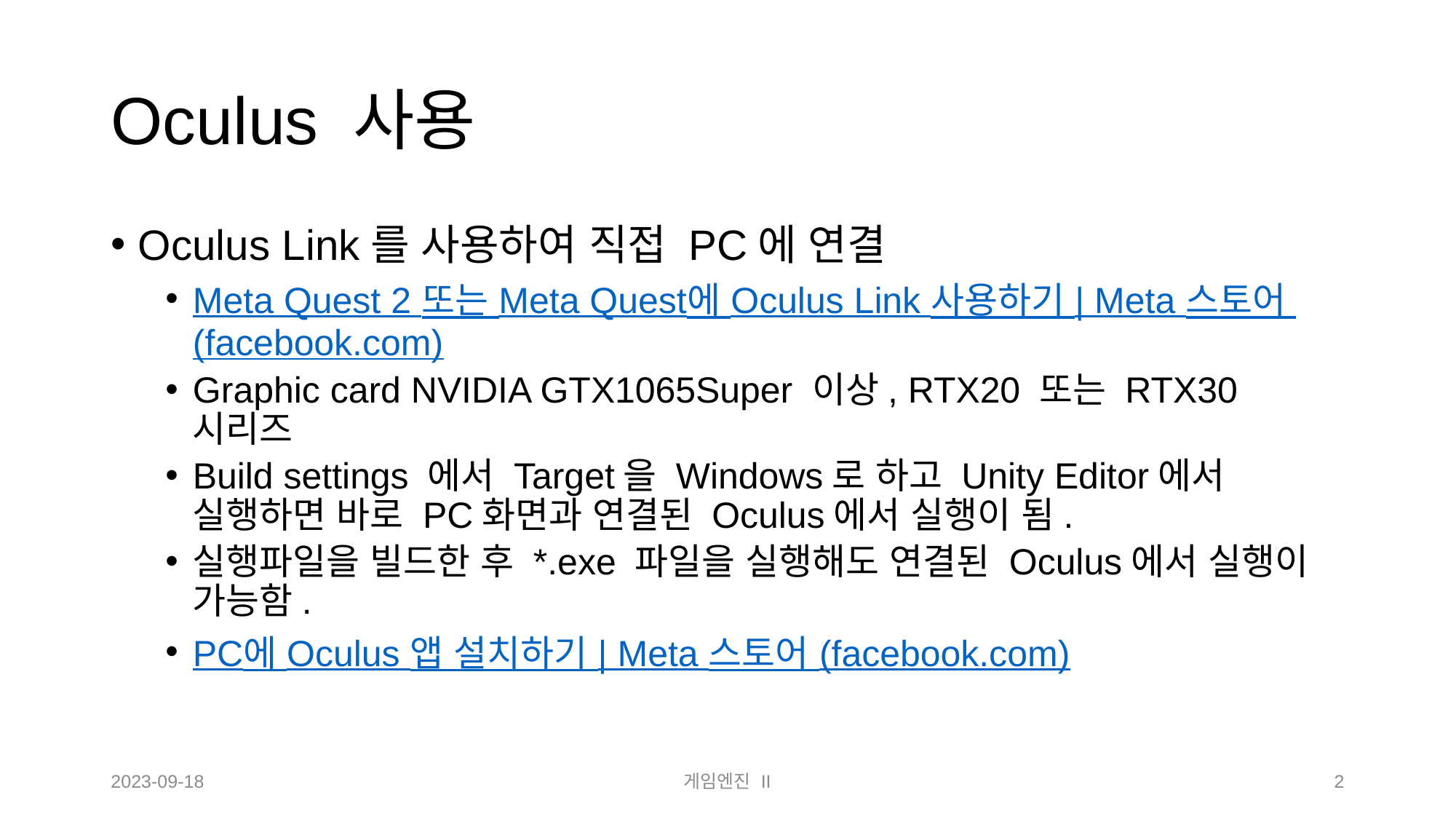

# Oculus 사용
Oculus Link를 사용하여 직접 PC에 연결
Meta Quest 2 또는 Meta Quest에 Oculus Link 사용하기 | Meta 스토어 (facebook.com)
Graphic card NVIDIA GTX1065Super 이상, RTX20 또는 RTX30 시리즈
Build settings 에서 Target을 Windows로 하고 Unity Editor에서 실행하면 바로 PC화면과 연결된 Oculus에서 실행이 됨.
실행파일을 빌드한 후 *.exe 파일을 실행해도 연결된 Oculus에서 실행이 가능함.
PC에 Oculus 앱 설치하기 | Meta 스토어 (facebook.com)
2023-09-18
게임엔진 II
2